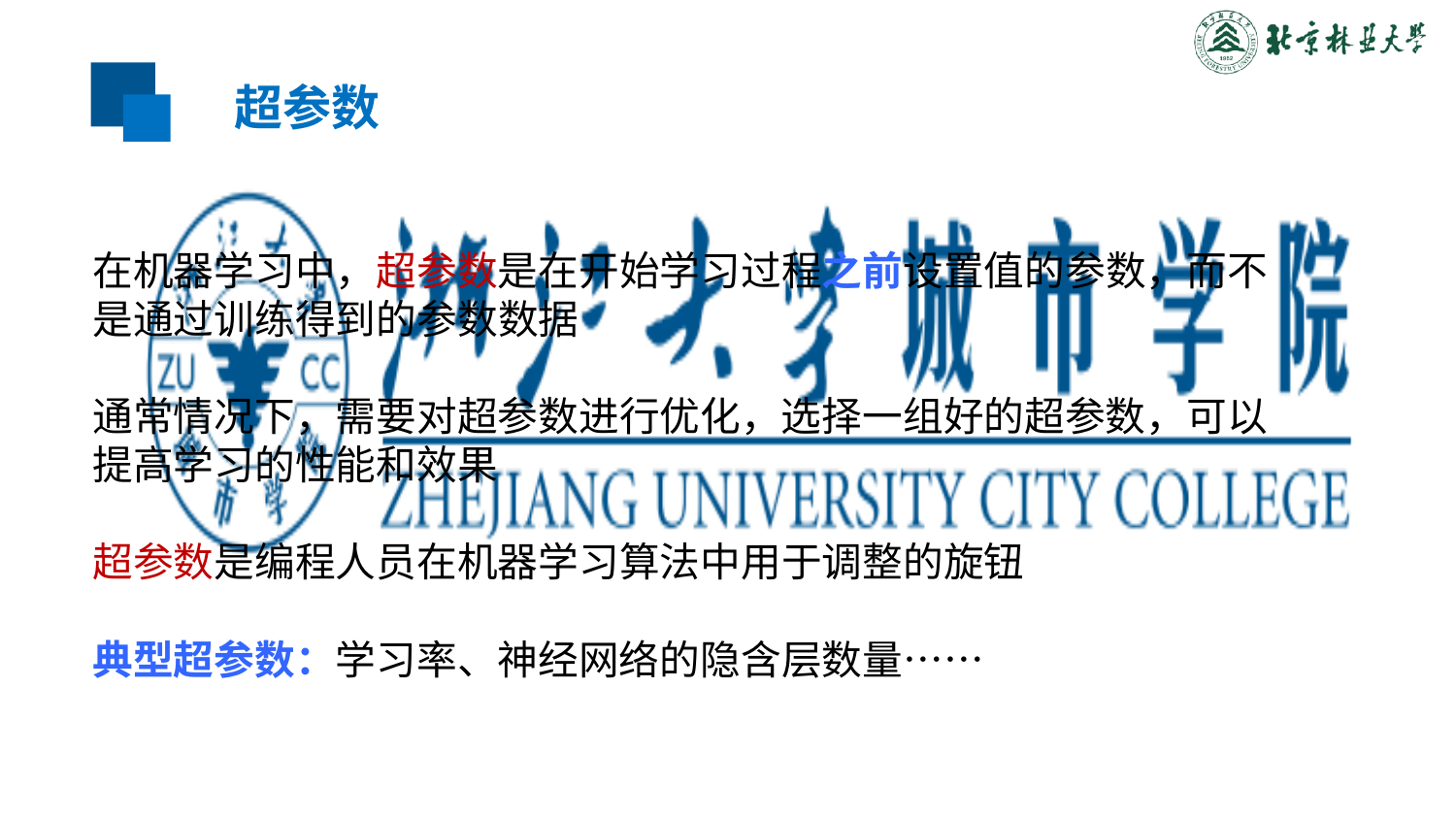

超参数
在机器学习中，超参数是在开始学习过程之前设置值的参数，而不是通过训练得到的参数数据

通常情况下，需要对超参数进行优化，选择一组好的超参数，可以提高学习的性能和效果

超参数是编程人员在机器学习算法中用于调整的旋钮

典型超参数：学习率、神经网络的隐含层数量……
32